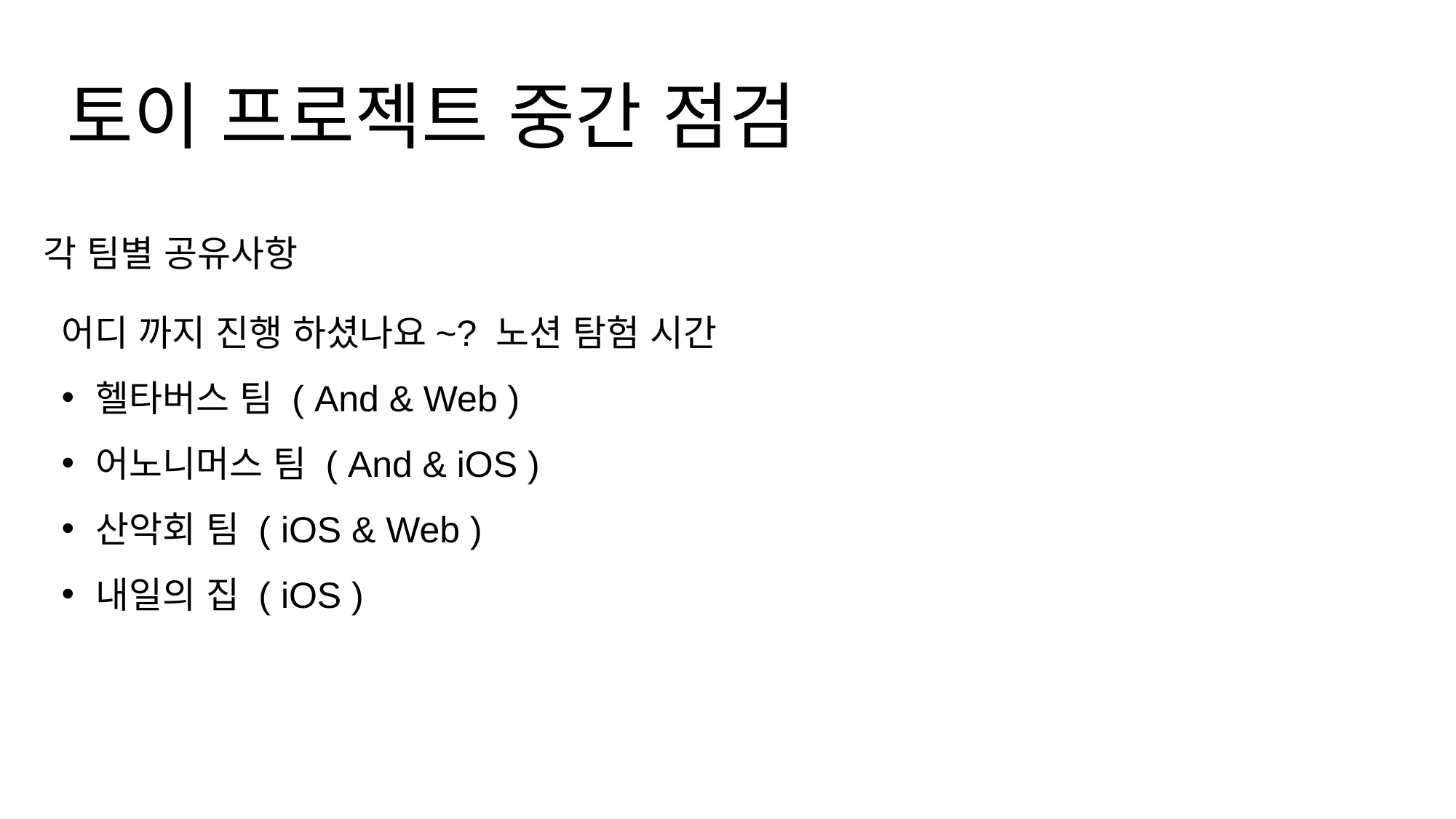

토이 프로젝트 중간 점검
각 팀별 공유사항
어디 까지 진행 하셨나요~? 노션 탐험 시간
헬타버스 팀 ( And & Web )
어노니머스 팀 ( And & iOS )
산악회 팀 ( iOS & Web )
내일의 집 ( iOS )